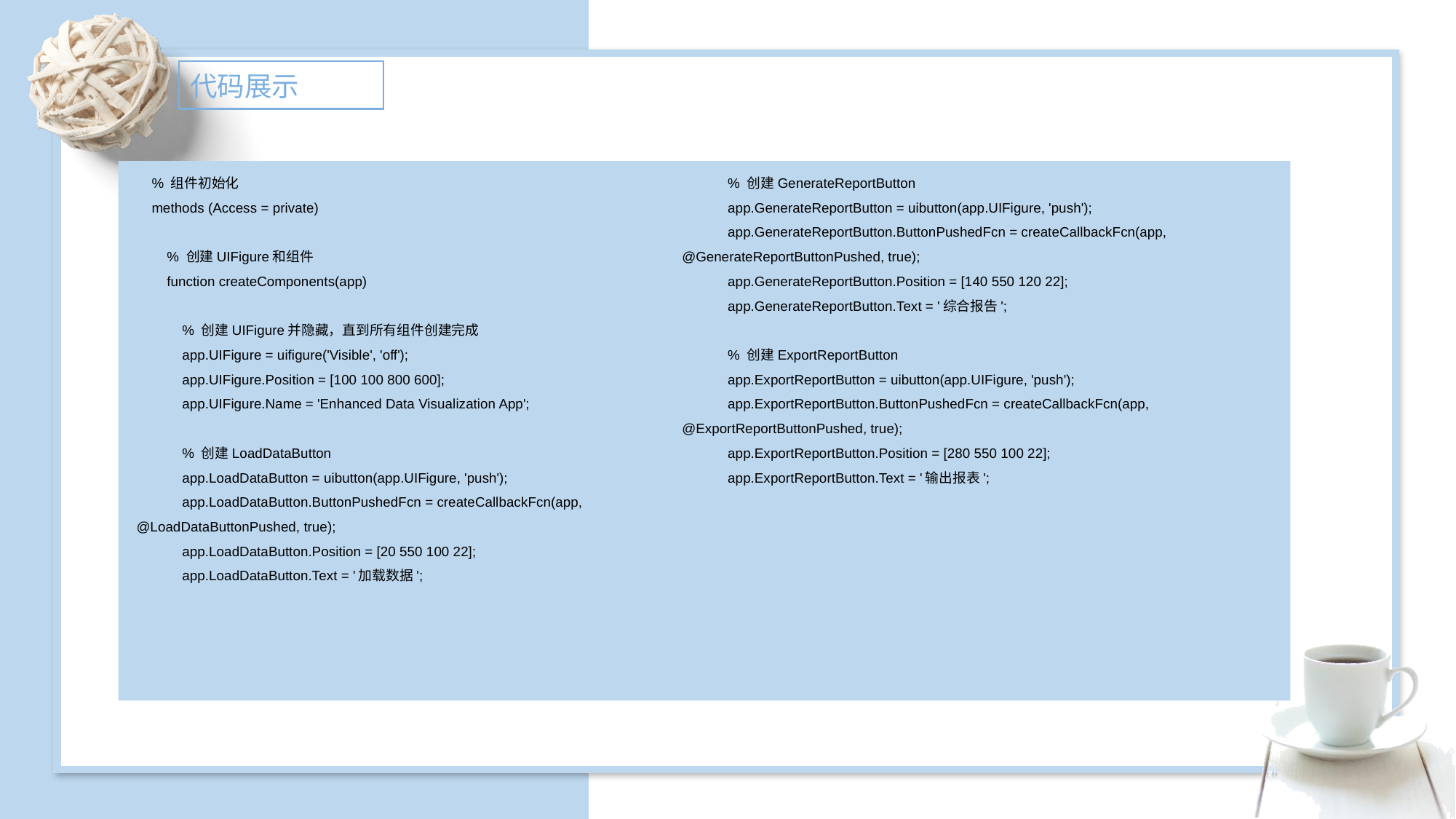

代码展示

    % 组件初始化
    methods (Access = private)

        % 创建UIFigure和组件
        function createComponents(app)

            % 创建UIFigure并隐藏，直到所有组件创建完成
            app.UIFigure = uifigure('Visible', 'off');
            app.UIFigure.Position = [100 100 800 600];
            app.UIFigure.Name = 'Enhanced Data Visualization App';

            % 创建LoadDataButton
            app.LoadDataButton = uibutton(app.UIFigure, 'push');
            app.LoadDataButton.ButtonPushedFcn = createCallbackFcn(app, @LoadDataButtonPushed, true);
            app.LoadDataButton.Position = [20 550 100 22];
            app.LoadDataButton.Text = '加载数据';

            % 创建GenerateReportButton
            app.GenerateReportButton = uibutton(app.UIFigure, 'push');
            app.GenerateReportButton.ButtonPushedFcn = createCallbackFcn(app, @GenerateReportButtonPushed, true);
            app.GenerateReportButton.Position = [140 550 120 22];
            app.GenerateReportButton.Text = '综合报告';

            % 创建ExportReportButton
            app.ExportReportButton = uibutton(app.UIFigure, 'push');
            app.ExportReportButton.ButtonPushedFcn = createCallbackFcn(app, @ExportReportButtonPushed, true);
            app.ExportReportButton.Position = [280 550 100 22];
            app.ExportReportButton.Text = '输出报表';